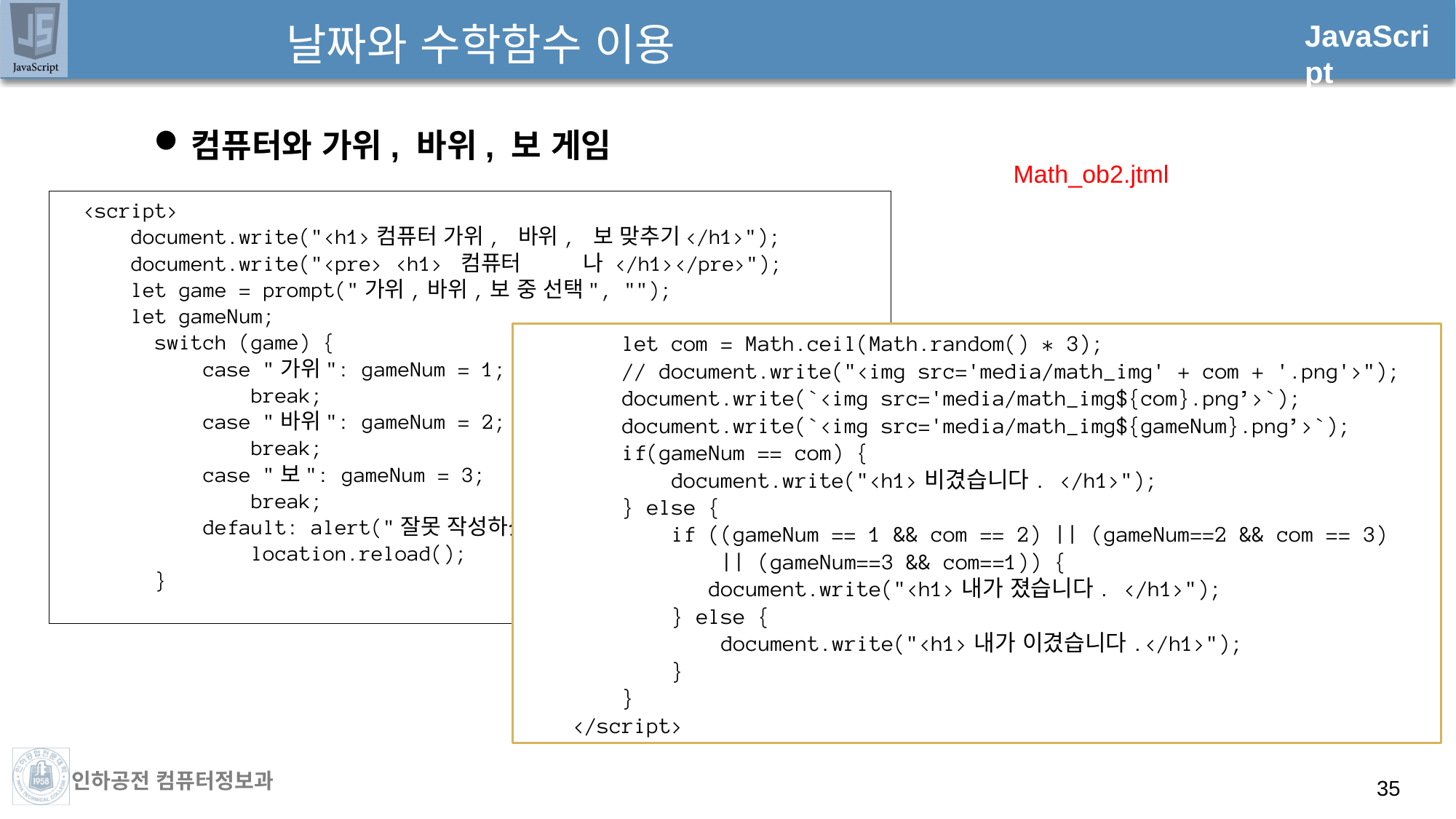

날짜와 수학함수 이용
컴퓨터와 가위, 바위, 보 게임
Math_ob2.jtml
  <script>
      document.write("<h1>컴퓨터 가위, 바위, 보 맞추기</h1>");
      document.write("<pre> <h1> 컴퓨터          나 </h1></pre>");
      let game = prompt("가위,바위,보 중 선택", "");
      let gameNum;
        switch (game) {
            case "가위": gameNum = 1;
                break;
            case "바위": gameNum = 2;
                break;
            case "보": gameNum = 3;
                break;
            default: alert("잘못 작성하셨습니다.");
                location.reload();
        }
        let com = Math.ceil(Math.random() * 3);
        // document.write("<img src='media/math_img' + com + '.png'>");
        document.write(`<img src='media/math_img${com}.png’>`);
        document.write(`<img src='media/math_img${gameNum}.png’>`);
        if(gameNum == com) {
            document.write("<h1>비겼습니다. </h1>");
        } else {
            if ((gameNum == 1 && com == 2) || (gameNum==2 && com == 3)
                || (gameNum==3 && com==1)) {
               document.write("<h1>내가 졌습니다. </h1>");
            } else {
                document.write("<h1>내가 이겼습니다.</h1>");
            }
        }
    </script>